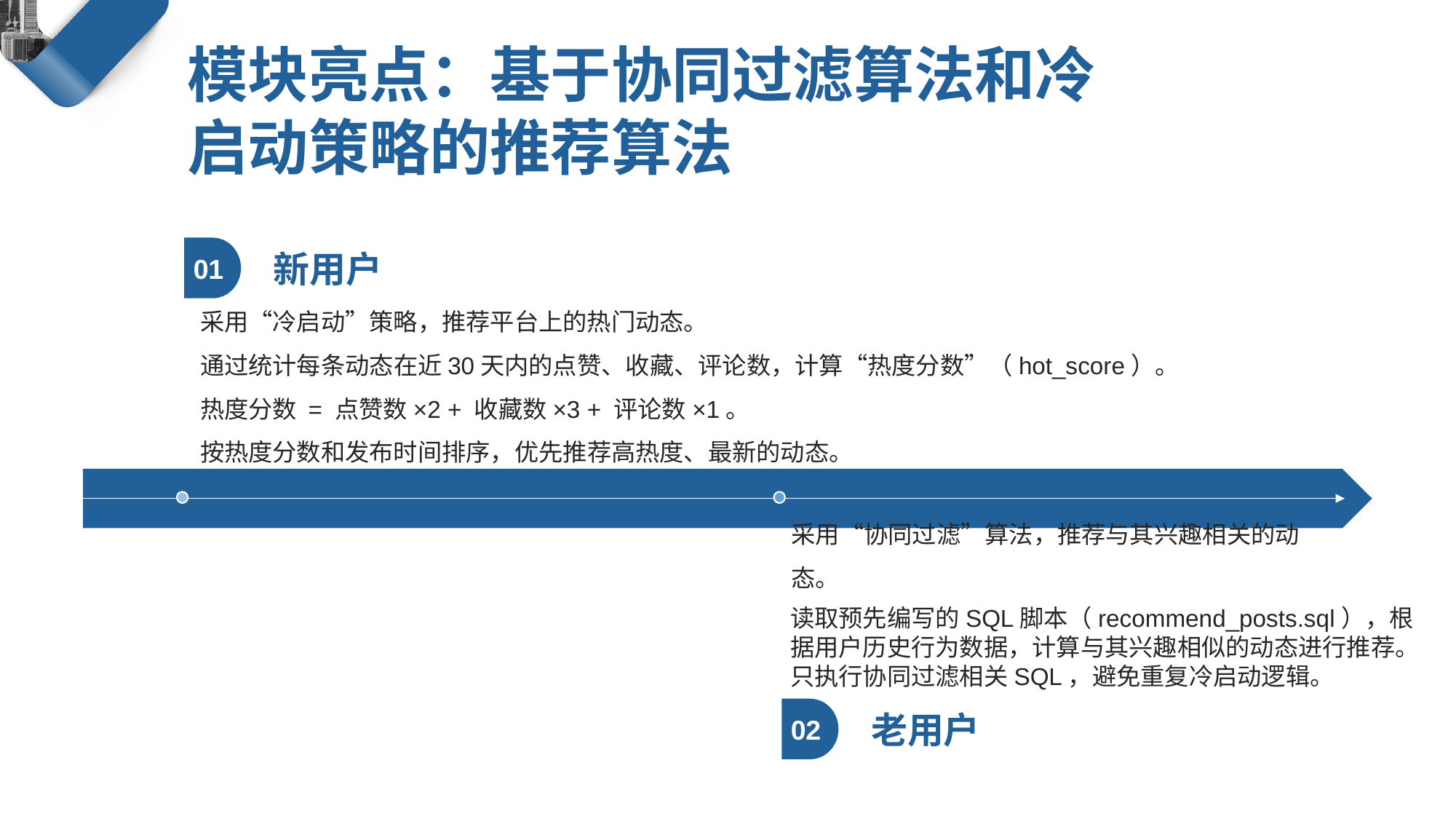

模块亮点：基于协同过滤算法和冷启动策略的推荐算法
01
新用户
采用“冷启动”策略，推荐平台上的热门动态。
通过统计每条动态在近30天内的点赞、收藏、评论数，计算“热度分数”（hot_score）。
热度分数 = 点赞数×2 + 收藏数×3 + 评论数×1。
按热度分数和发布时间排序，优先推荐高热度、最新的动态。
采用“协同过滤”算法，推荐与其兴趣相关的动态。

读取预先编写的SQL脚本（recommend_posts.sql），根据用户历史行为数据，计算与其兴趣相似的动态进行推荐。
只执行协同过滤相关SQL，避免重复冷启动逻辑。
02
老用户